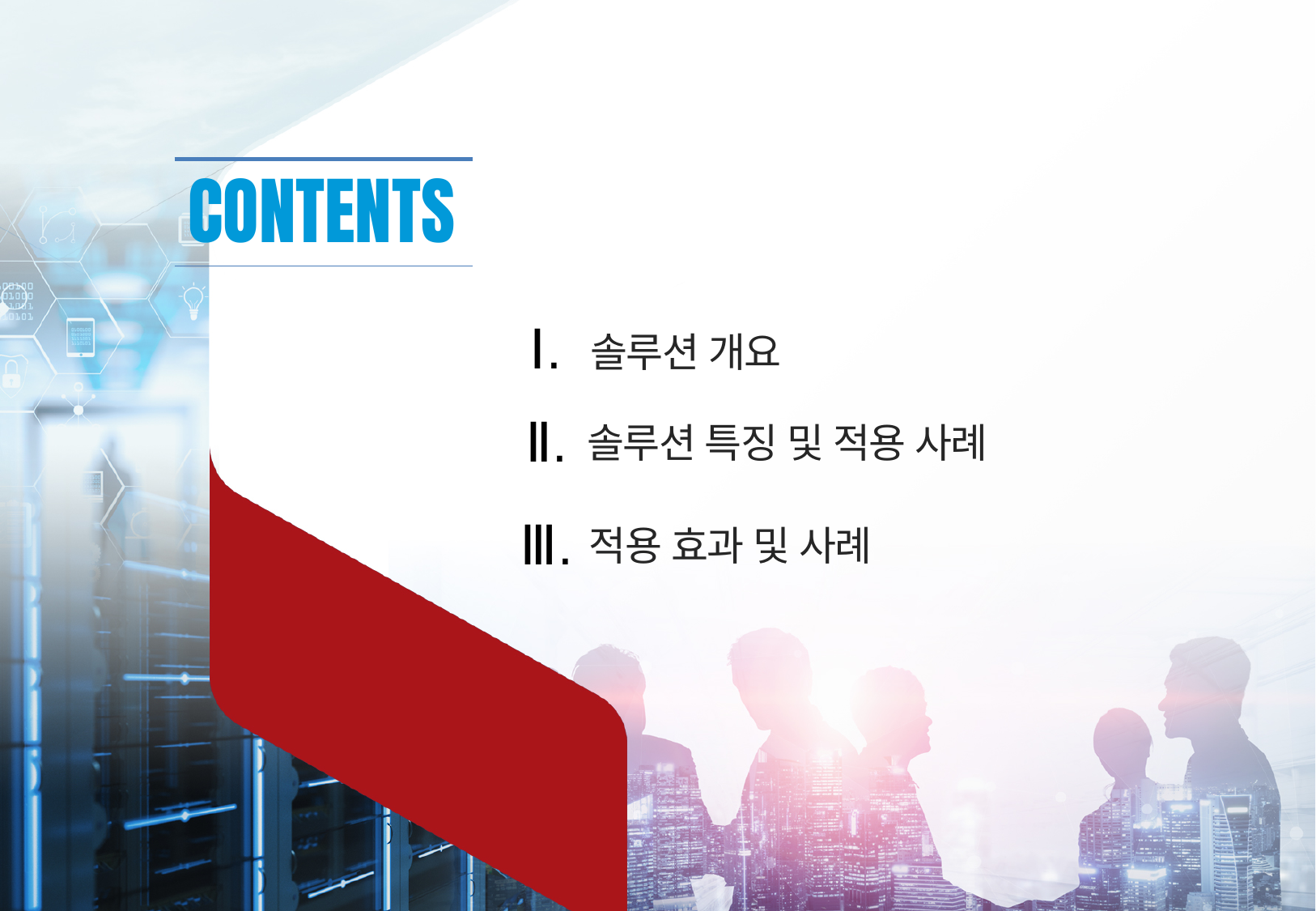

CONTENTS
Ⅰ.
솔루션 개요
Ⅱ.
솔루션 특징 및 적용 사례
Ⅲ.
적용 효과 및 사례